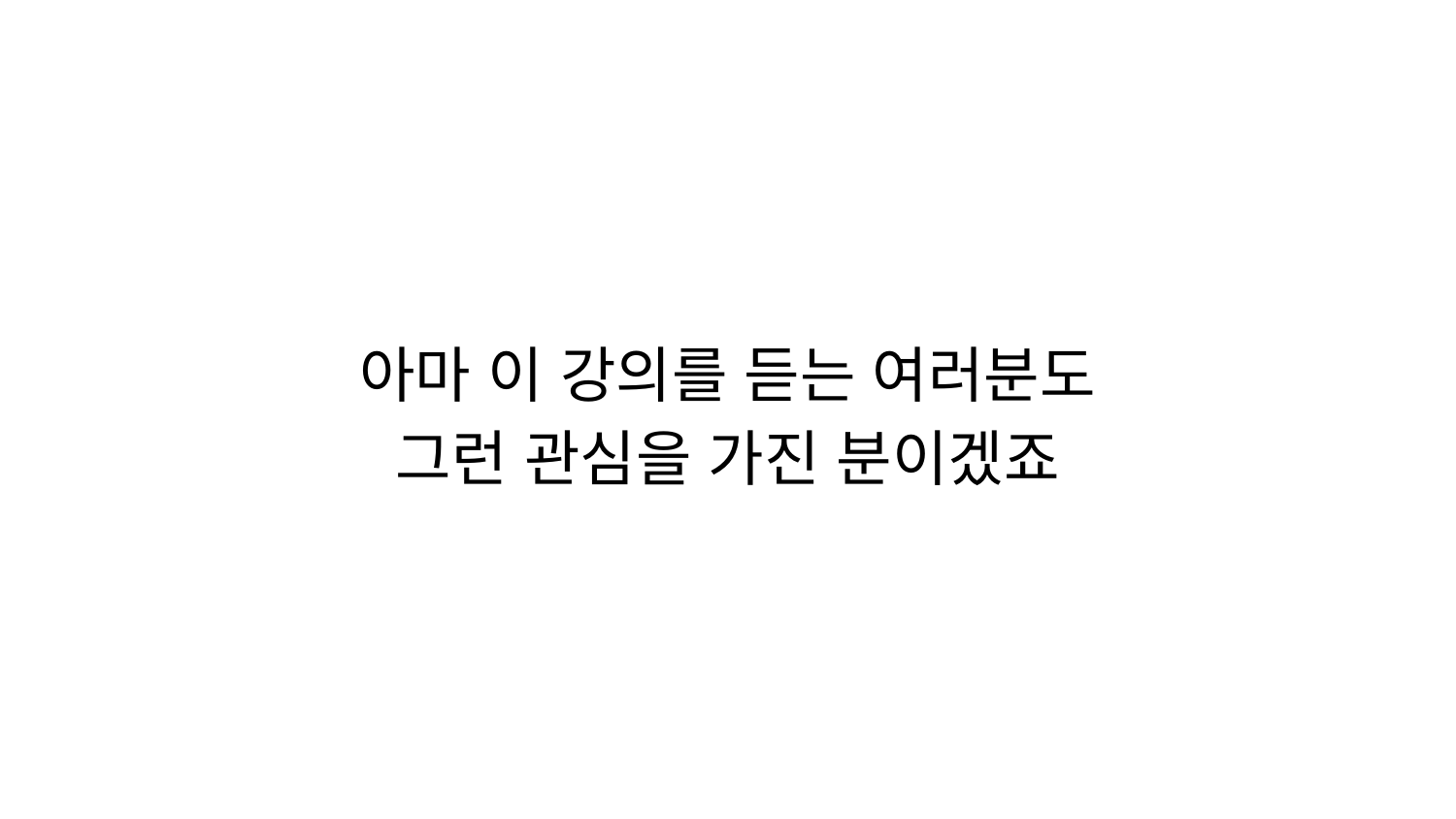

# 아마 이 강의를 듣는 여러분도
그런 관심을 가진 분이겠죠